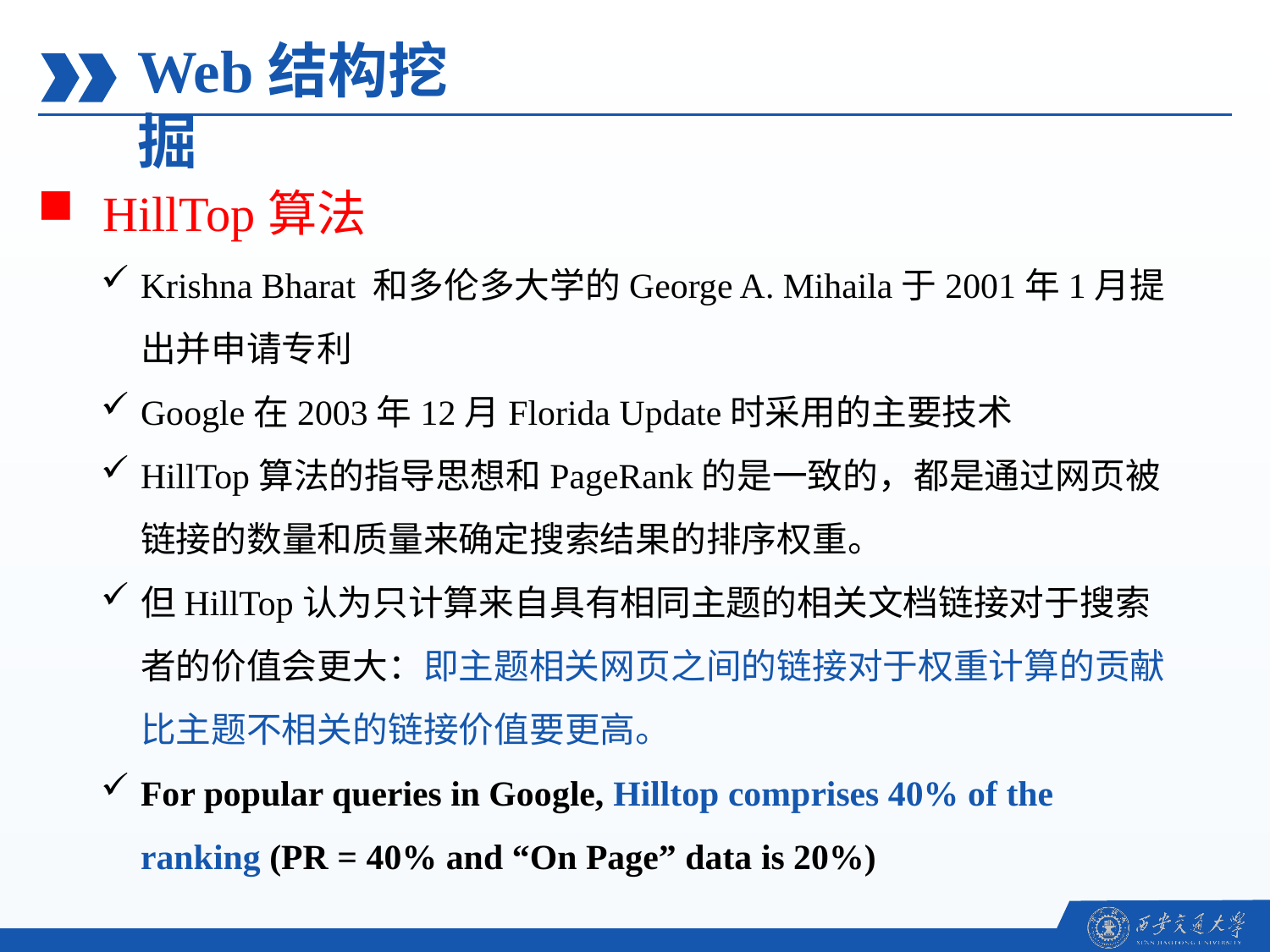

Web结构挖掘
HillTop算法
Krishna Bharat 和多伦多大学的George A. Mihaila于2001年1月提出并申请专利
Google在2003年12月Florida Update时采用的主要技术
HillTop算法的指导思想和PageRank的是一致的，都是通过网页被链接的数量和质量来确定搜索结果的排序权重。
但HillTop认为只计算来自具有相同主题的相关文档链接对于搜索者的价值会更大：即主题相关网页之间的链接对于权重计算的贡献比主题不相关的链接价值要更高。
For popular queries in Google, Hilltop comprises 40% of the ranking (PR = 40% and “On Page” data is 20%)